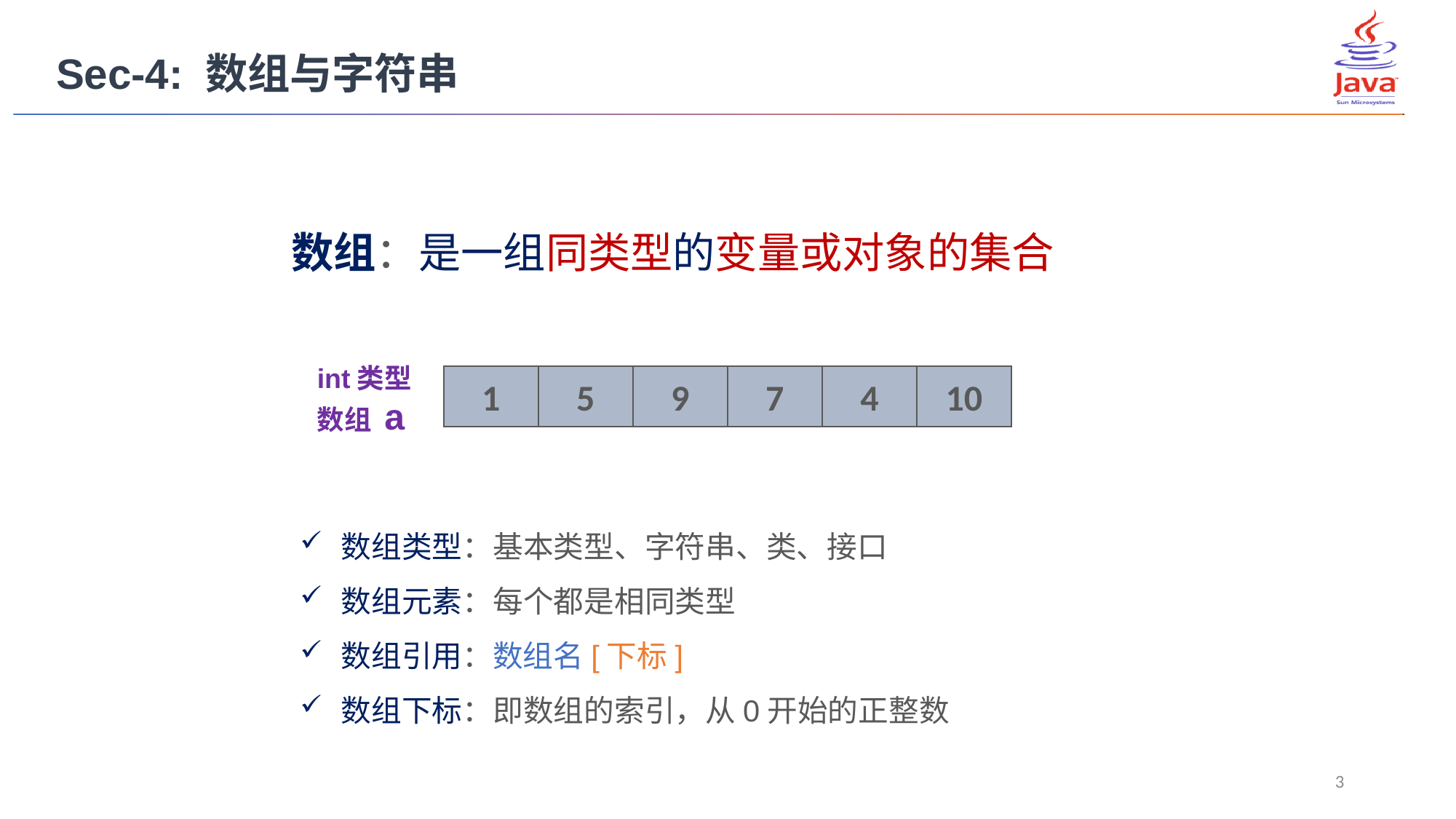

Sec-4: 数组与字符串
数组：是一组同类型的变量或对象的集合
int类型
数组 a
1
5
9
7
4
10
数组类型：基本类型、字符串、类、接口
数组元素：每个都是相同类型
数组引用：数组名[下标]
数组下标：即数组的索引，从0开始的正整数
3